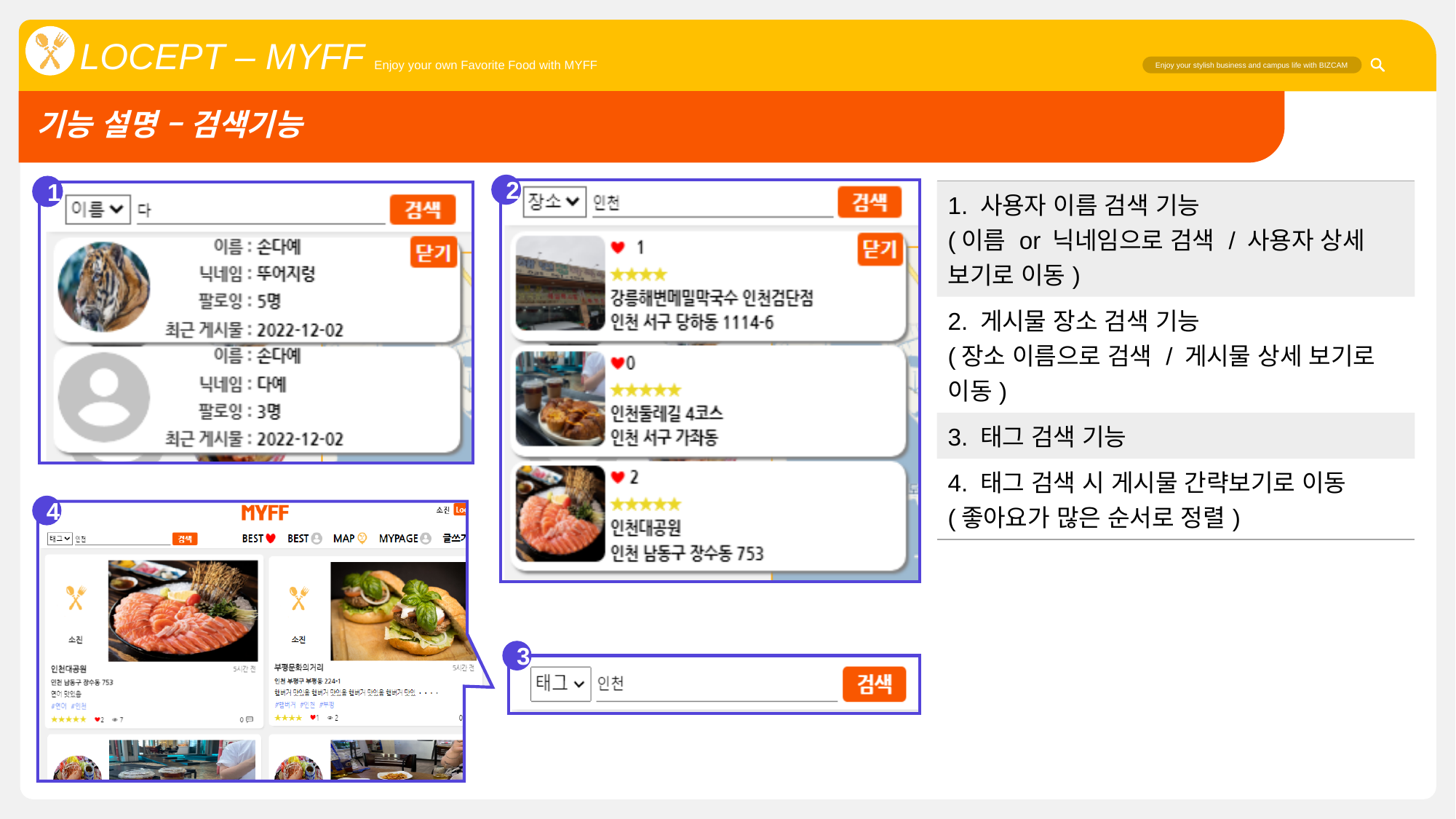

기능 설명 – 검색기능
2

1
| 1. 사용자 이름 검색 기능 (이름 or 닉네임으로 검색 / 사용자 상세 보기로 이동) |
| --- |
| 2. 게시물 장소 검색 기능 (장소 이름으로 검색 / 게시물 상세 보기로 이동) |
| 3. 태그 검색 기능 |
| 4. 태그 검색 시 게시물 간략보기로 이동 (좋아요가 많은 순서로 정렬) |

4

3